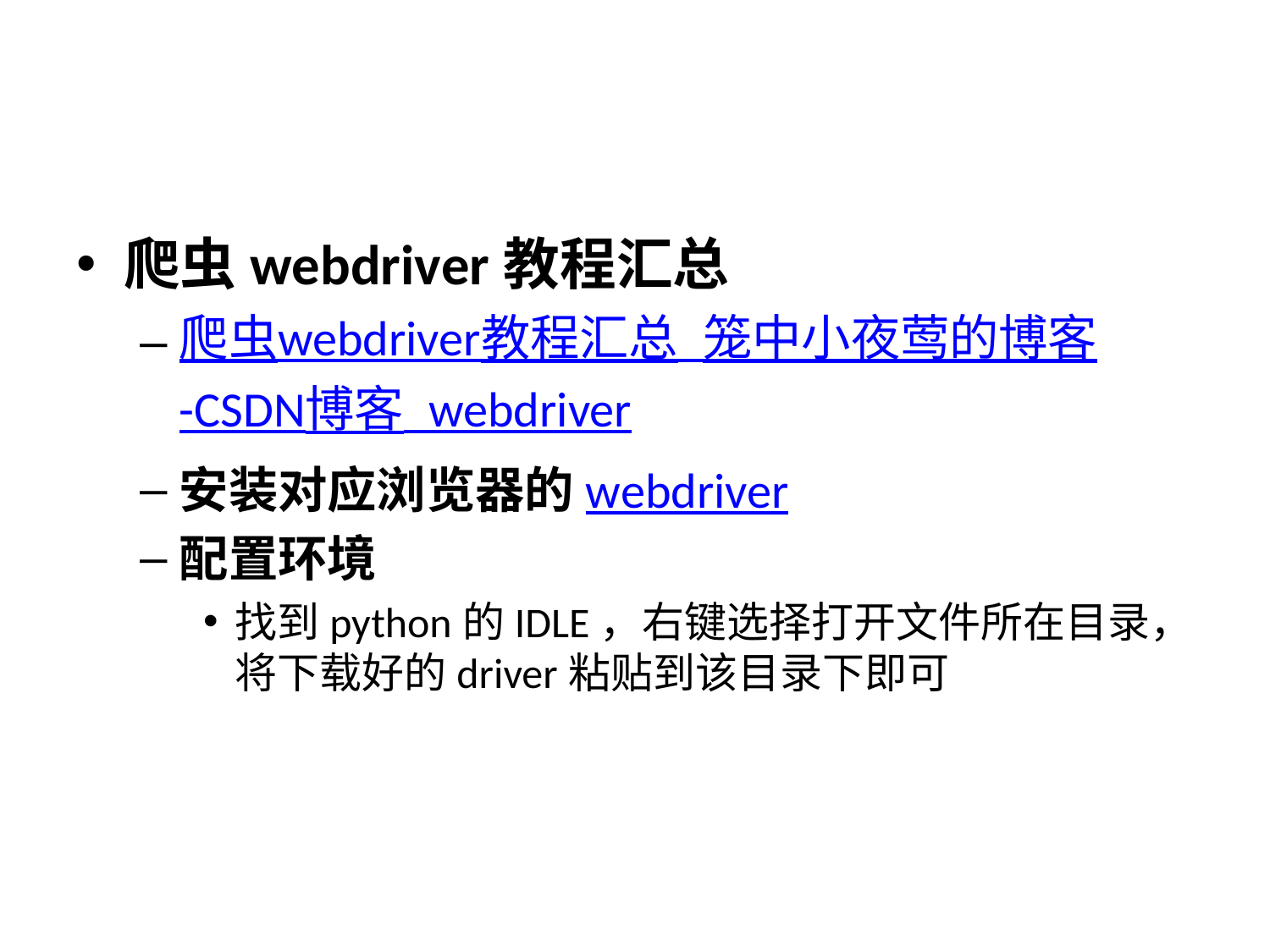

#
爬虫webdriver教程汇总
爬虫webdriver教程汇总_笼中小夜莺的博客-CSDN博客_webdriver
安装对应浏览器的webdriver
配置环境
找到python的IDLE，右键选择打开文件所在目录，将下载好的driver粘贴到该目录下即可